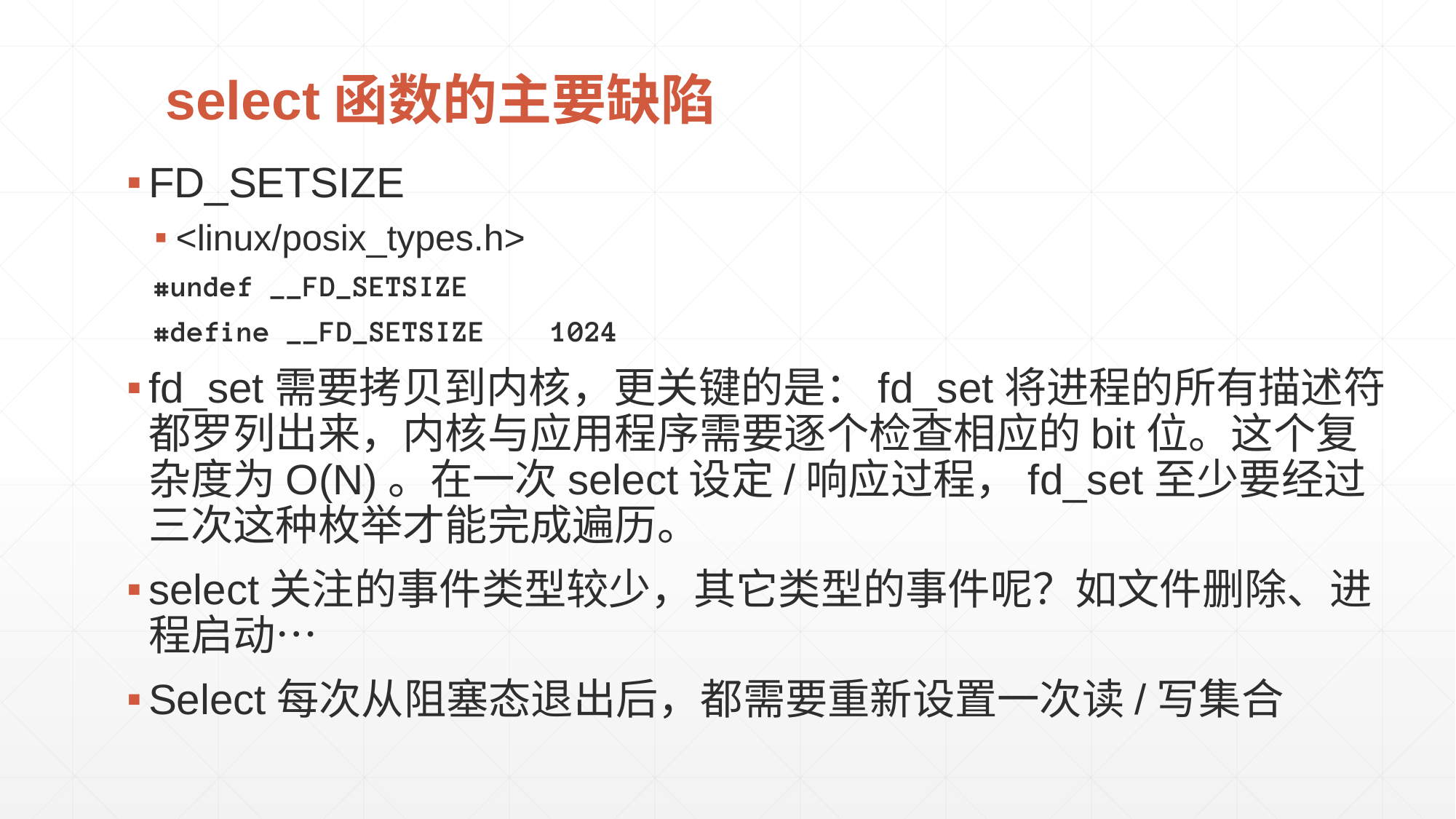

# select函数的主要缺陷
FD_SETSIZE
<linux/posix_types.h>
#undef __FD_SETSIZE
#define __FD_SETSIZE    1024
fd_set需要拷贝到内核，更关键的是：fd_set将进程的所有描述符都罗列出来，内核与应用程序需要逐个检查相应的bit位。这个复杂度为O(N)。在一次select设定/响应过程，fd_set至少要经过三次这种枚举才能完成遍历。
select关注的事件类型较少，其它类型的事件呢？如文件删除、进程启动…
Select每次从阻塞态退出后，都需要重新设置一次读/写集合